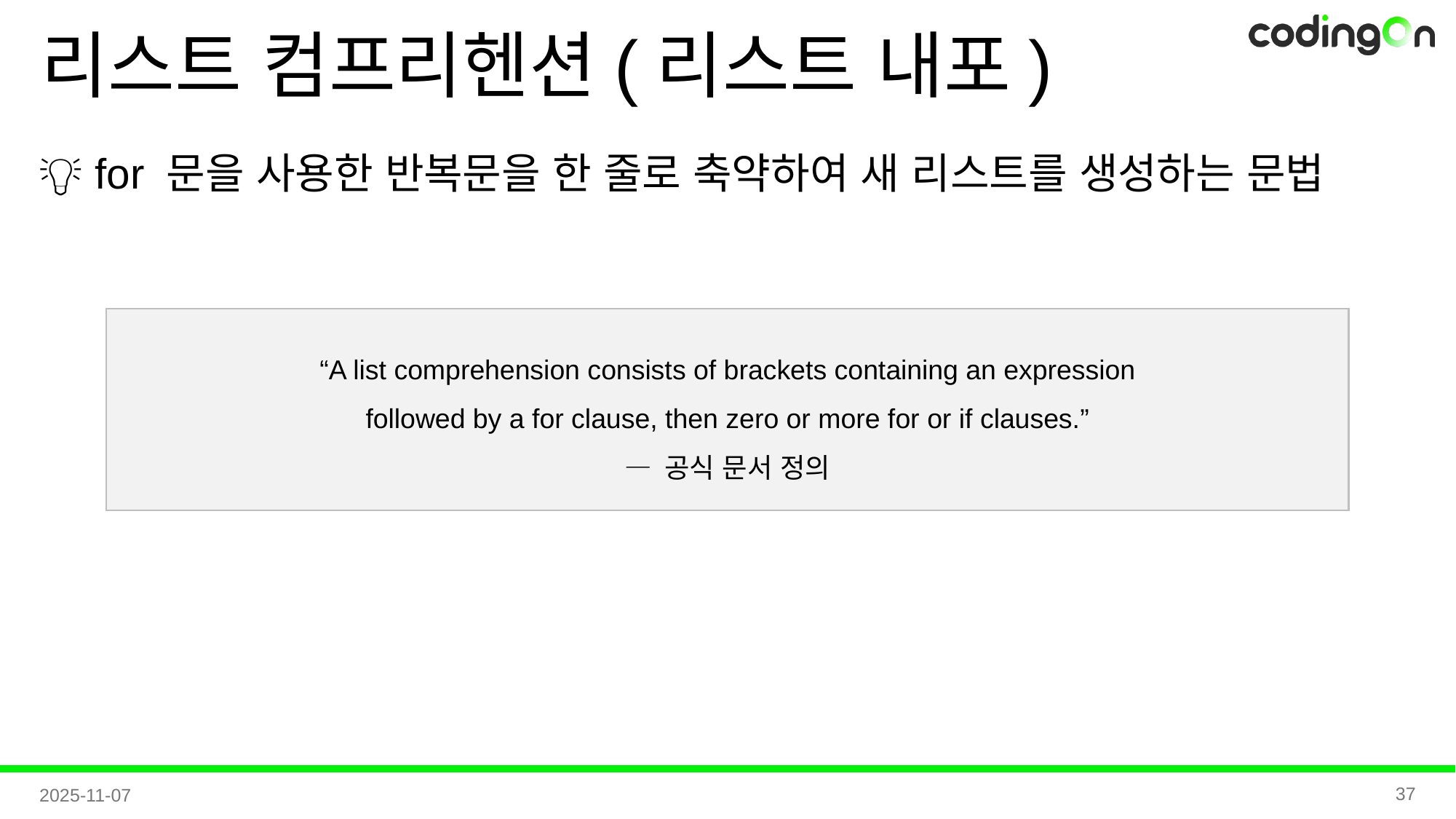

# 리스트 컴프리헨션(리스트 내포)
💡 for 문을 사용한 반복문을 한 줄로 축약하여 새 리스트를 생성하는 문법
“A list comprehension consists of brackets containing an expression
followed by a for clause, then zero or more for or if clauses.”
— 공식 문서 정의
37
2025-11-07